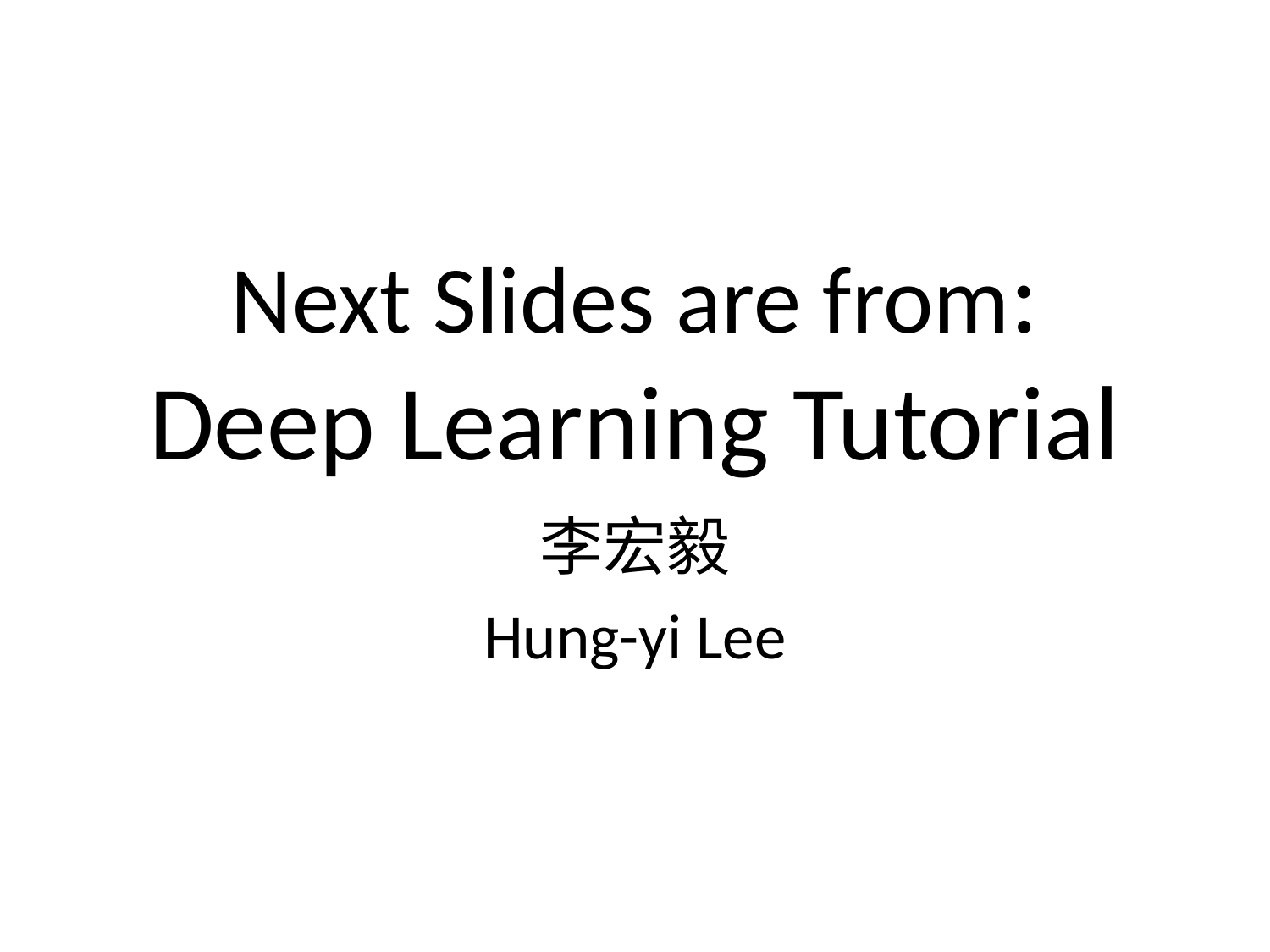

# Next Slides are from: Deep Learning Tutorial
李宏毅
Hung-yi Lee